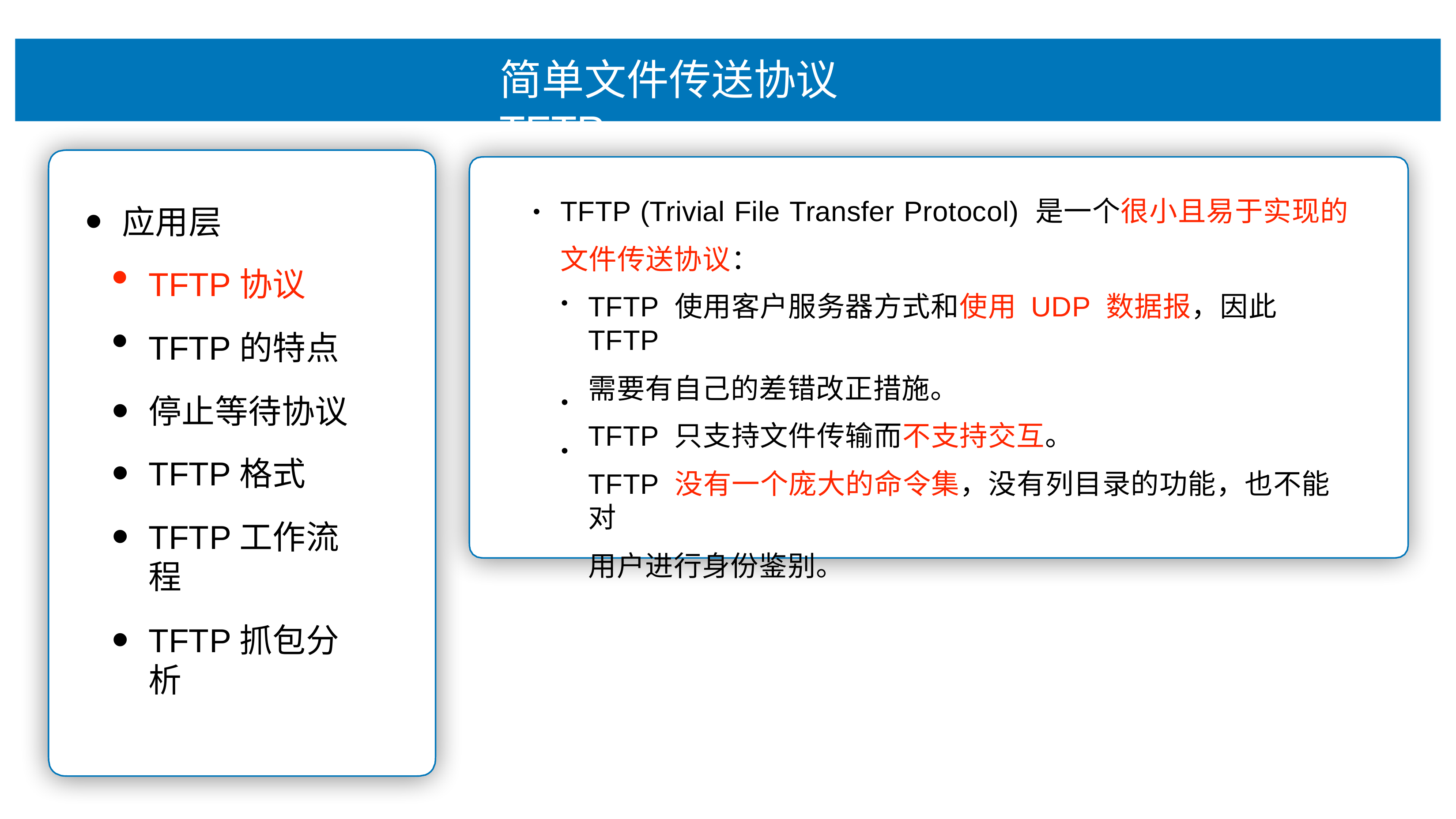

# 简单⽂件传送协议 TFTP

TFTP (Trivial File Transfer Protocol) 是⼀个很⼩且易于实现的
⽂件传送协议：
应⽤层
TFTP协议
TFTP的特点
停⽌等待协议
TFTP格式
TFTP⼯作流程
TFTP抓包分析
•
TFTP 使⽤客户服务器⽅式和使⽤ UDP 数据报，因此 TFTP
需要有⾃⼰的差错改正措施。
TFTP 只⽀持⽂件传输⽽不⽀持交互。
TFTP 没有⼀个庞⼤的命令集，没有列⽬录的功能，也不能对
⽤户进⾏身份鉴别。
•
•